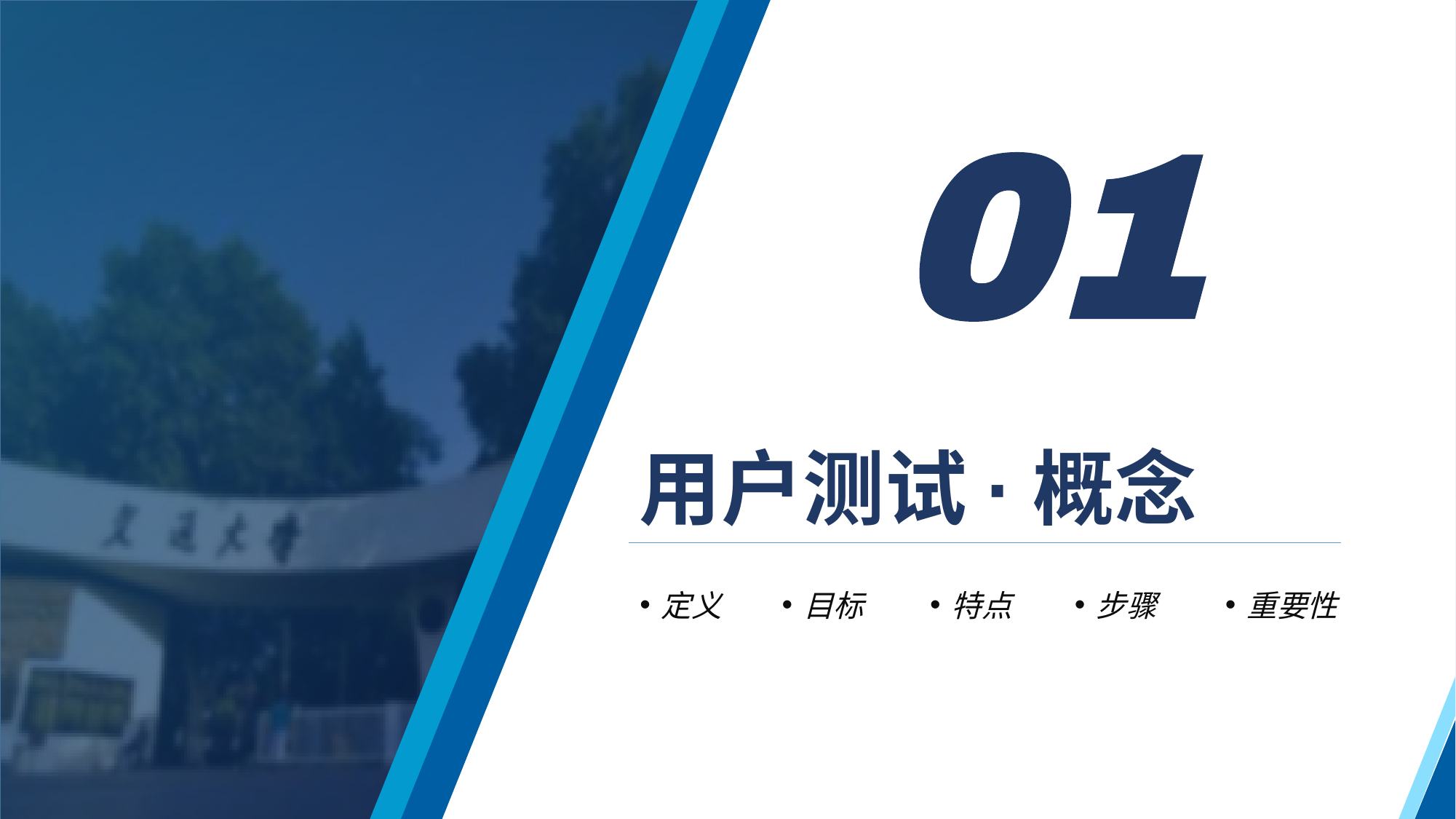

01
用户测试·概念
定义
目标
特点
步骤
重要性